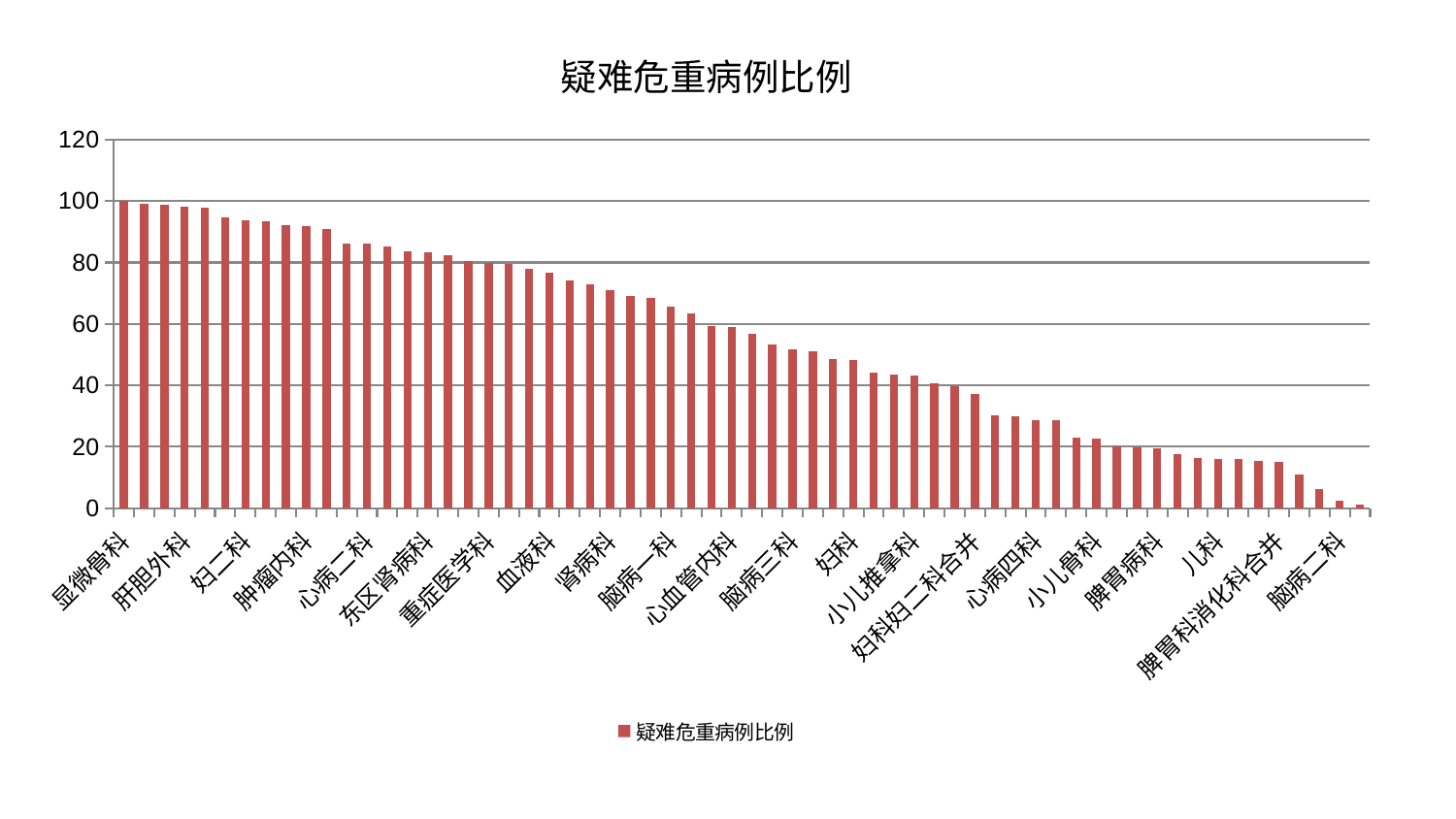

### Chart: 疑难危重病例比例

| Category | 疑难危重病例比例 |
|---|---|
| 显微骨科 | 100.0 |
| 东区重症医学科 | 99.05273844425119 |
| 耳鼻喉科 | 98.697943916337 |
| 肝胆外科 | 98.12927478723516 |
| 风湿病科 | 97.77987277330381 |
| 普通外科 | 94.72362134863317 |
| 妇二科 | 93.88005504061586 |
| 眼科 | 93.35224659071058 |
| 乳腺甲状腺外科 | 92.1912471400864 |
| 肿瘤内科 | 91.83276890646616 |
| 老年医学科 | 90.83154895598582 |
| 肝病科 | 86.186219529857 |
| 心病二科 | 86.07800479150005 |
| 神经内科 | 85.30075154069107 |
| 针灸科 | 83.53793647007096 |
| 东区肾病科 | 83.26214494341069 |
| 脊柱骨科 | 82.54088133510088 |
| 产科 | 80.33652519584439 |
| 重症医学科 | 79.71989334858858 |
| 西区重症医学科 | 79.4871949549808 |
| 口腔科 | 77.93892880981242 |
| 血液科 | 76.84100197365238 |
| 呼吸内科 | 74.0241351832006 |
| 骨科 | 72.9290843215296 |
| 肾病科 | 70.96931944271503 |
| 推拿科 | 69.10058910048588 |
| 运动损伤骨科 | 68.40020265009838 |
| 脑病一科 | 65.61728878059257 |
| 内分泌科 | 63.30682861591151 |
| 泌尿外科 | 59.3936036992465 |
| 心血管内科 | 59.05257236642971 |
| 综合内科 | 56.90503994304078 |
| 康复科 | 53.23727782801096 |
| 脑病三科 | 51.865645603934226 |
| 胸外科 | 51.238140765941786 |
| 治未病中心 | 48.63939391630333 |
| 妇科 | 48.34755202511643 |
| 微创骨科 | 44.20503203661085 |
| 关节骨科 | 43.532354634437915 |
| 小儿推拿科 | 43.35710712657575 |
| 心病一科 | 40.68872056287123 |
| 创伤骨科 | 39.63900924120832 |
| 妇科妇二科合并 | 37.278954508541 |
| 皮肤科 | 30.116389612378267 |
| 消化内科 | 29.825489815205973 |
| 心病四科 | 28.698426028136883 |
| 肾脏内科 | 28.676633612139515 |
| 中医经典科 | 22.83773164561418 |
| 小儿骨科 | 22.66170975091823 |
| 周围血管科 | 20.23183906286644 |
| 身心医学科 | 19.983585424125454 |
| 脾胃病科 | 19.48826863286055 |
| 中医外治中心 | 17.737421226335073 |
| 美容皮肤科 | 16.468110871934012 |
| 儿科 | 16.19634101709247 |
| 医院 | 16.149511008071432 |
| 神经外科 | 15.504736272820432 |
| 脾胃科消化科合并 | 15.042868968137117 |
| 肛肠科 | 10.882290812526426 |
| 心病三科 | 6.108220687516077 |
| 脑病二科 | 2.5399282879045537 |
| 男科 | 1.1979749338703738 |
250